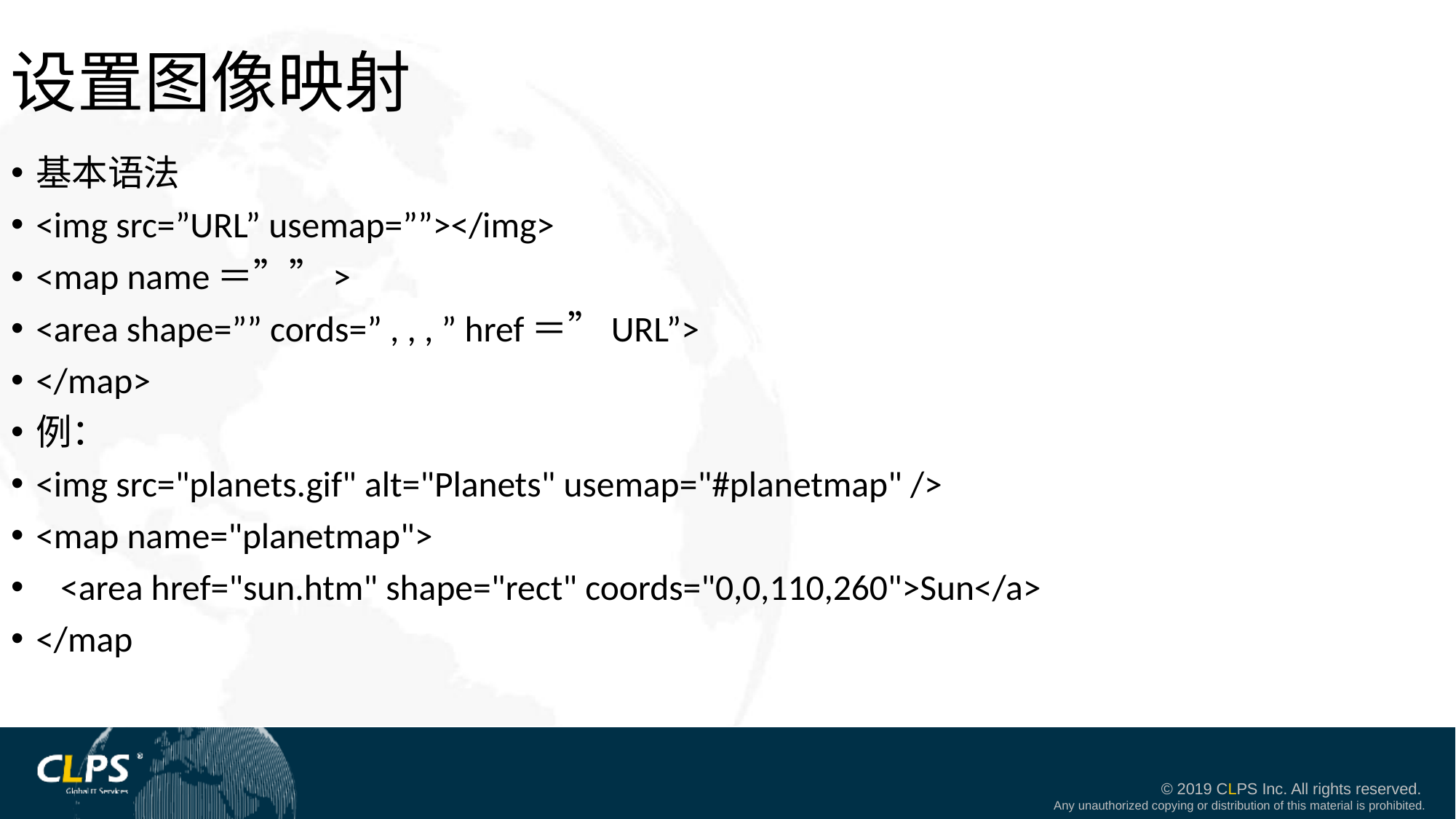

设置图像映射
基本语法
<img src=”URL” usemap=””></img>
<map name＝””>
<area shape=”” cords=” , , , ” href＝”URL”>
</map>
例：
<img src="planets.gif" alt="Planets" usemap="#planetmap" />
<map name="planetmap">
   <area href="sun.htm" shape="rect" coords="0,0,110,260">Sun</a>
</map